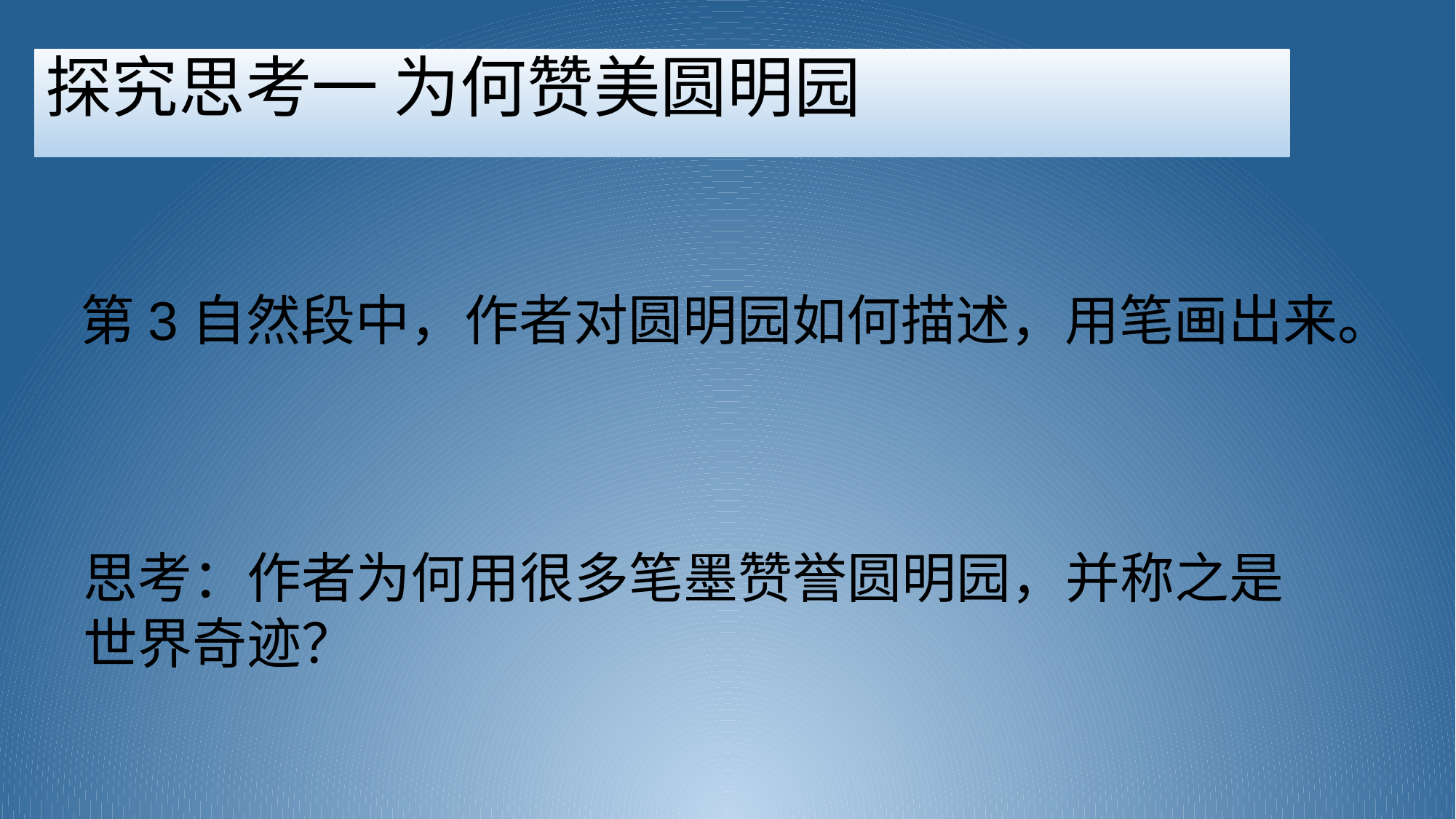

探究思考一 为何赞美圆明园
第3自然段中，作者对圆明园如何描述，用笔画出来。
思考：作者为何用很多笔墨赞誉圆明园，并称之是世界奇迹？